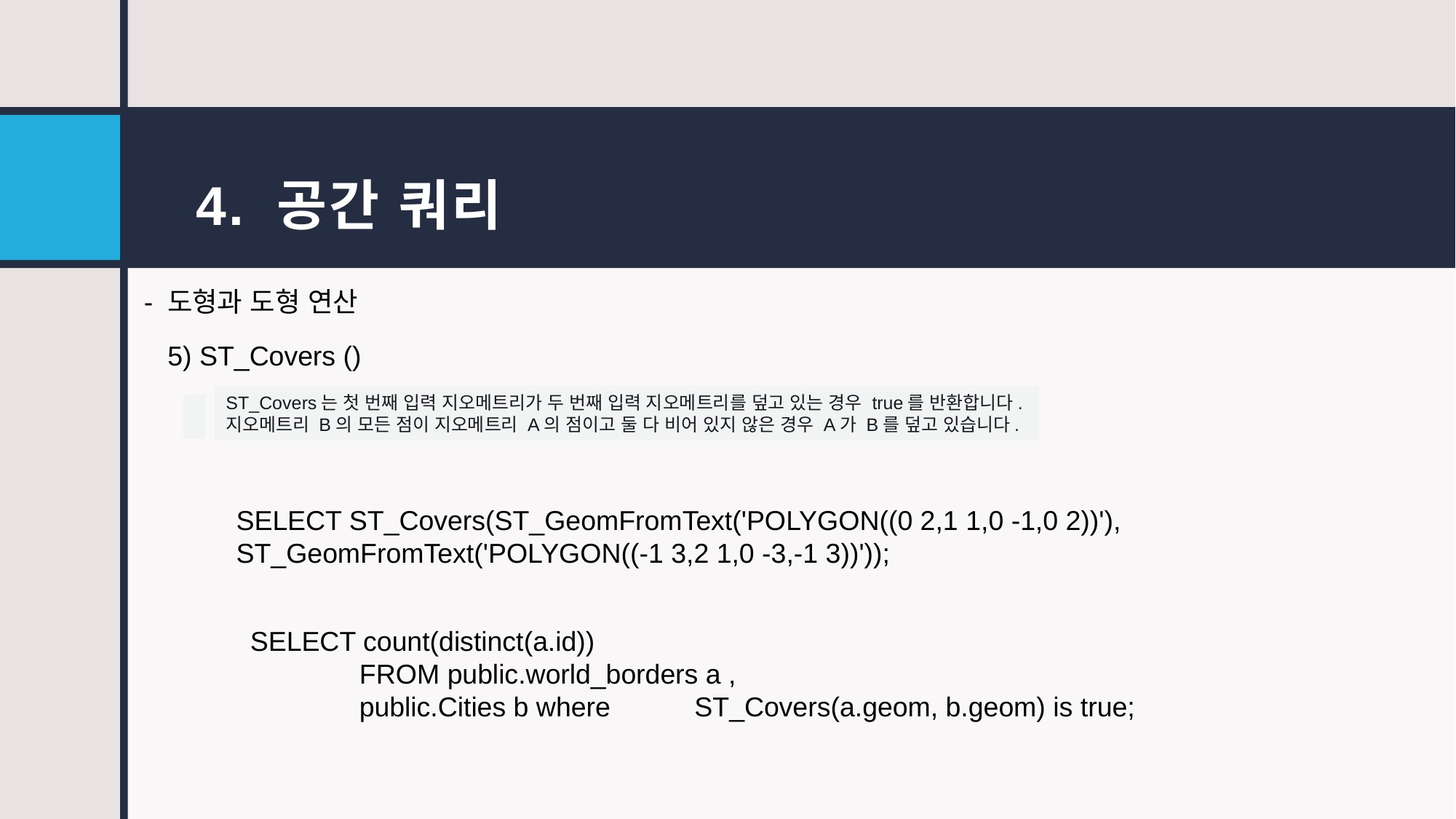

# 4. 공간 쿼리

- 도형과 도형 연산

5) ST_Covers ()
ST_Covers는 첫 번째 입력 지오메트리가 두 번째 입력 지오메트리를 덮고 있는 경우 true를 반환합니다.
지오메트리 B의 모든 점이 지오메트리 A의 점이고 둘 다 비어 있지 않은 경우 A가 B를 덮고 있습니다.

SELECT ST_Covers(ST_GeomFromText('POLYGON((0 2,1 1,0 -1,0 2))'), ST_GeomFromText('POLYGON((-1 3,2 1,0 -3,-1 3))'));

SELECT count(distinct(a.id))
	FROM public.world_borders a ,
	public.Cities b where	 ST_Covers(a.geom, b.geom) is true;